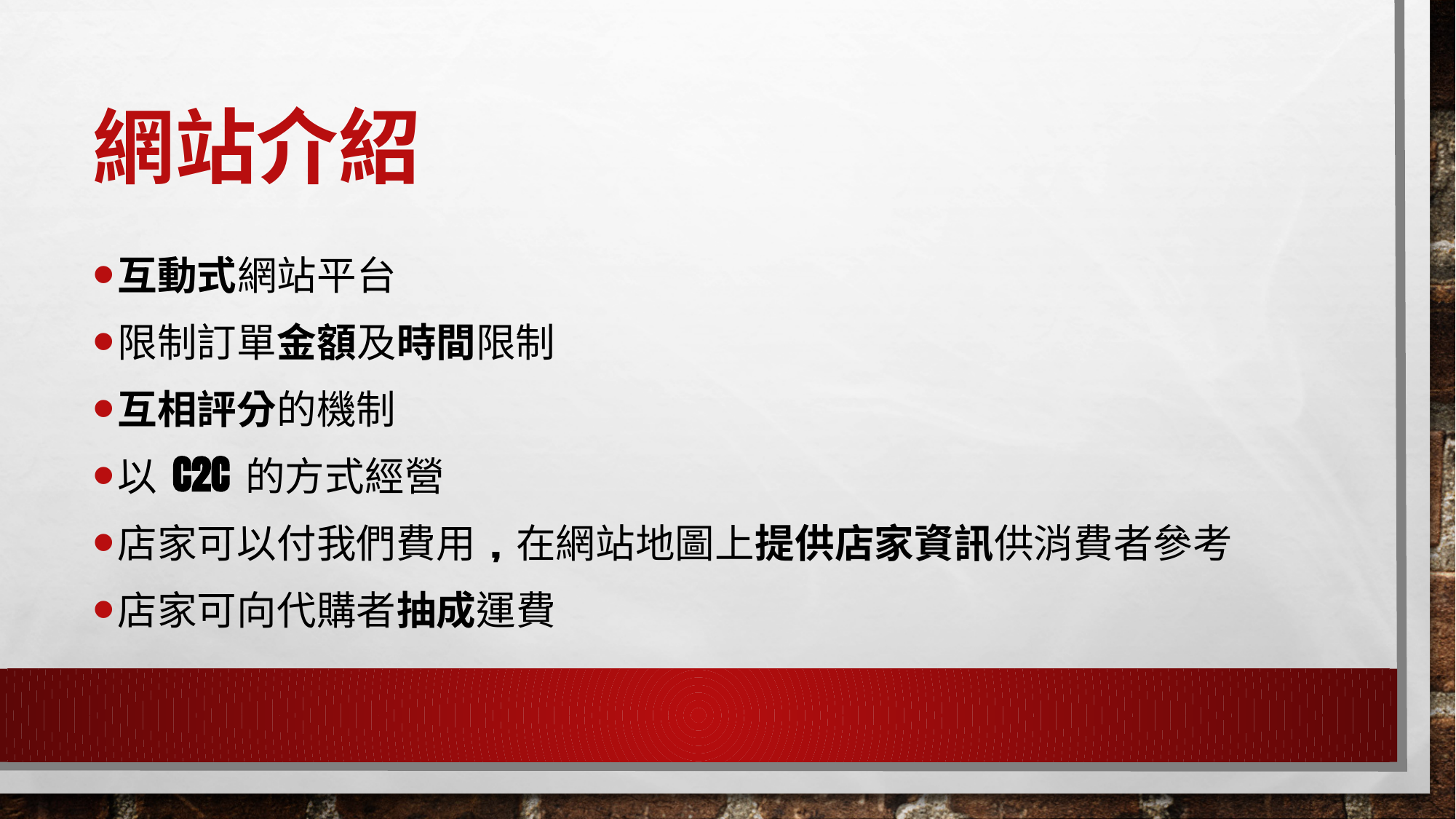

# 網站介紹
互動式網站平台
限制訂單金額及時間限制
互相評分的機制
以 C2C 的方式經營
店家可以付我們費用 , 在網站地圖上提供店家資訊供消費者參考
店家可向代購者抽成運費